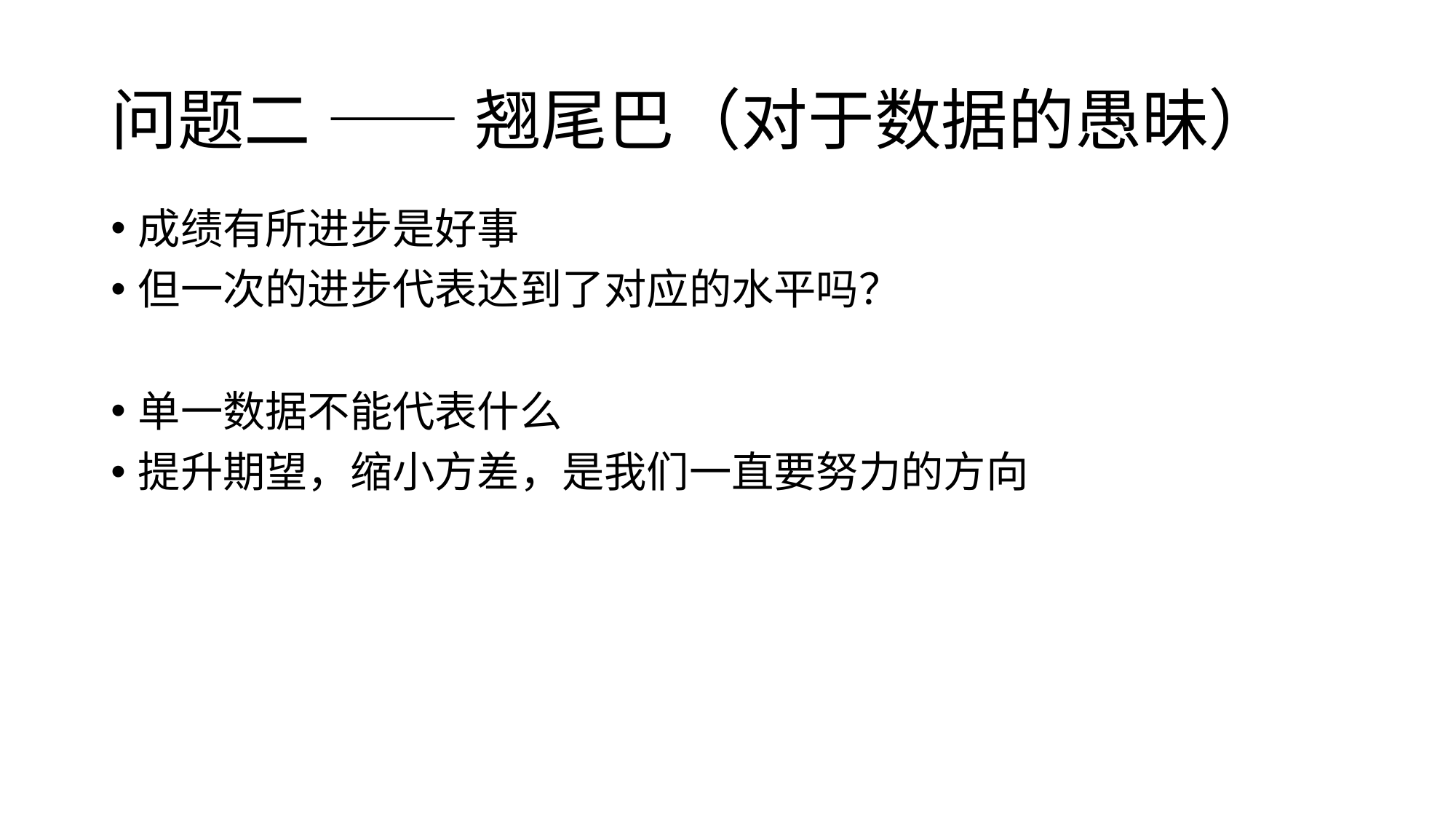

# 问题二 —— 翘尾巴（对于数据的愚昧）
成绩有所进步是好事
但一次的进步代表达到了对应的水平吗？

单一数据不能代表什么
提升期望，缩小方差，是我们一直要努力的方向